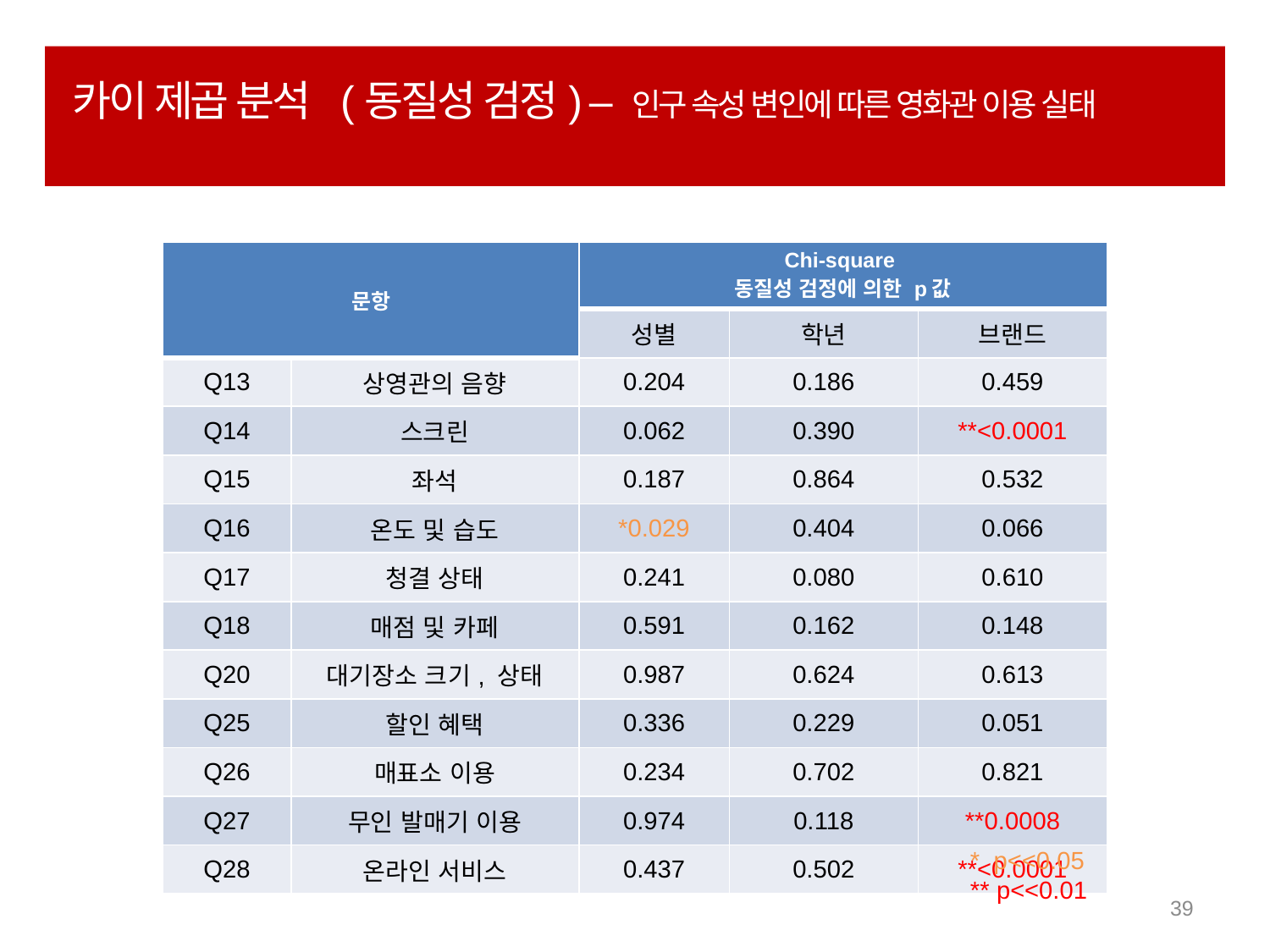

# 카이 제곱 분석 (동질성 검정) – 인구 속성 변인에 따른 영화관 이용 실태
| 문항 |  | Chi-square 동질성 검정에 의한 p값 |  |  |
| --- | --- | --- | --- | --- |
|  |  | 성별 | 학년 | 브랜드 |
| Q13 | 상영관의 음향 | 0.204 | 0.186 | 0.459 |
| Q14 | 스크린 | 0.062 | 0.390 | \*\*<0.0001 |
| Q15 | 좌석 | 0.187 | 0.864 | 0.532 |
| Q16 | 온도 및 습도 | \*0.029 | 0.404 | 0.066 |
| Q17 | 청결 상태 | 0.241 | 0.080 | 0.610 |
| Q18 | 매점 및 카페 | 0.591 | 0.162 | 0.148 |
| Q20 | 대기장소 크기, 상태 | 0.987 | 0.624 | 0.613 |
| Q25 | 할인 혜택 | 0.336 | 0.229 | 0.051 |
| Q26 | 매표소 이용 | 0.234 | 0.702 | 0.821 |
| Q27 | 무인 발매기 이용 | 0.974 | 0.118 | \*\*0.0008 |
| Q28 | 온라인 서비스 | 0.437 | 0.502 | \*\*<0.0001 |

*  p<<0.05
** p<<0.01

39